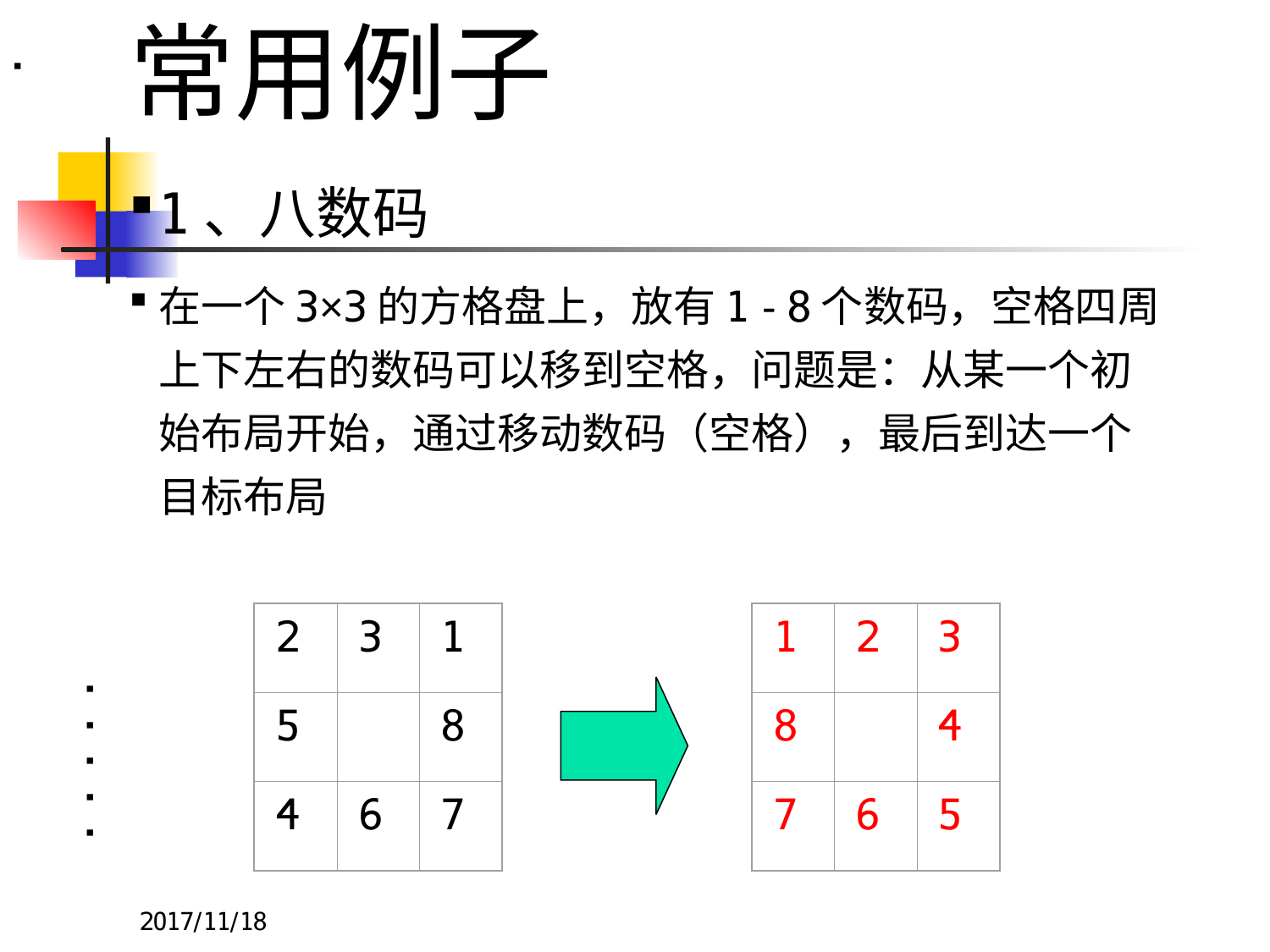

常用例子

1、八数码
在一个3×3的方格盘上，放有1 - 8个数码，空格四周上下左右的数码可以移到空格，问题是：从某一个初始布局开始，通过移动数码（空格），最后到达一个目标布局

2

3

1

5

8

4

6

7

1

2

3

8

4

7

6

5

2017/11/18